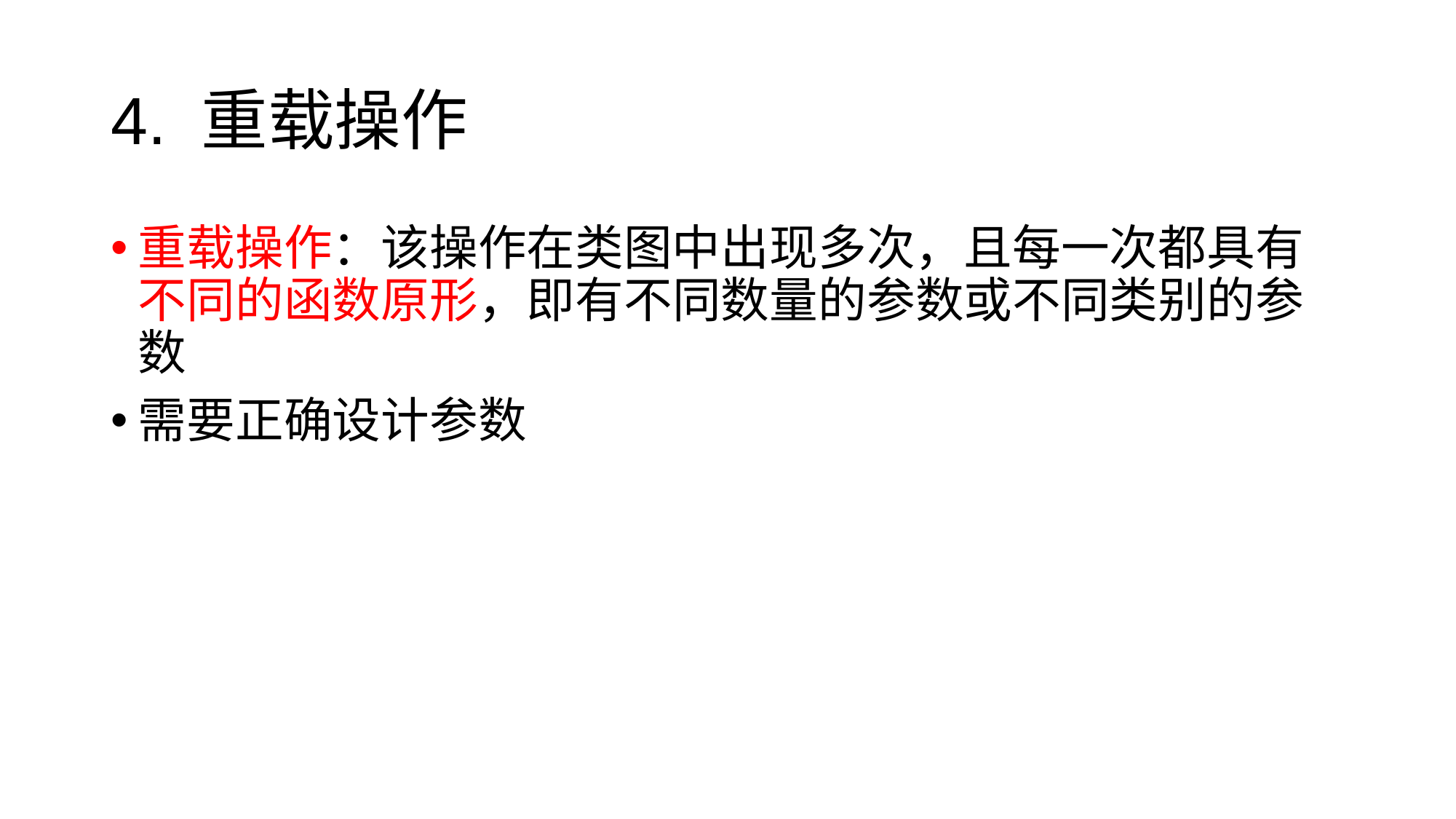

# 4. 重载操作
重载操作：该操作在类图中出现多次，且每一次都具有不同的函数原形，即有不同数量的参数或不同类别的参数
需要正确设计参数